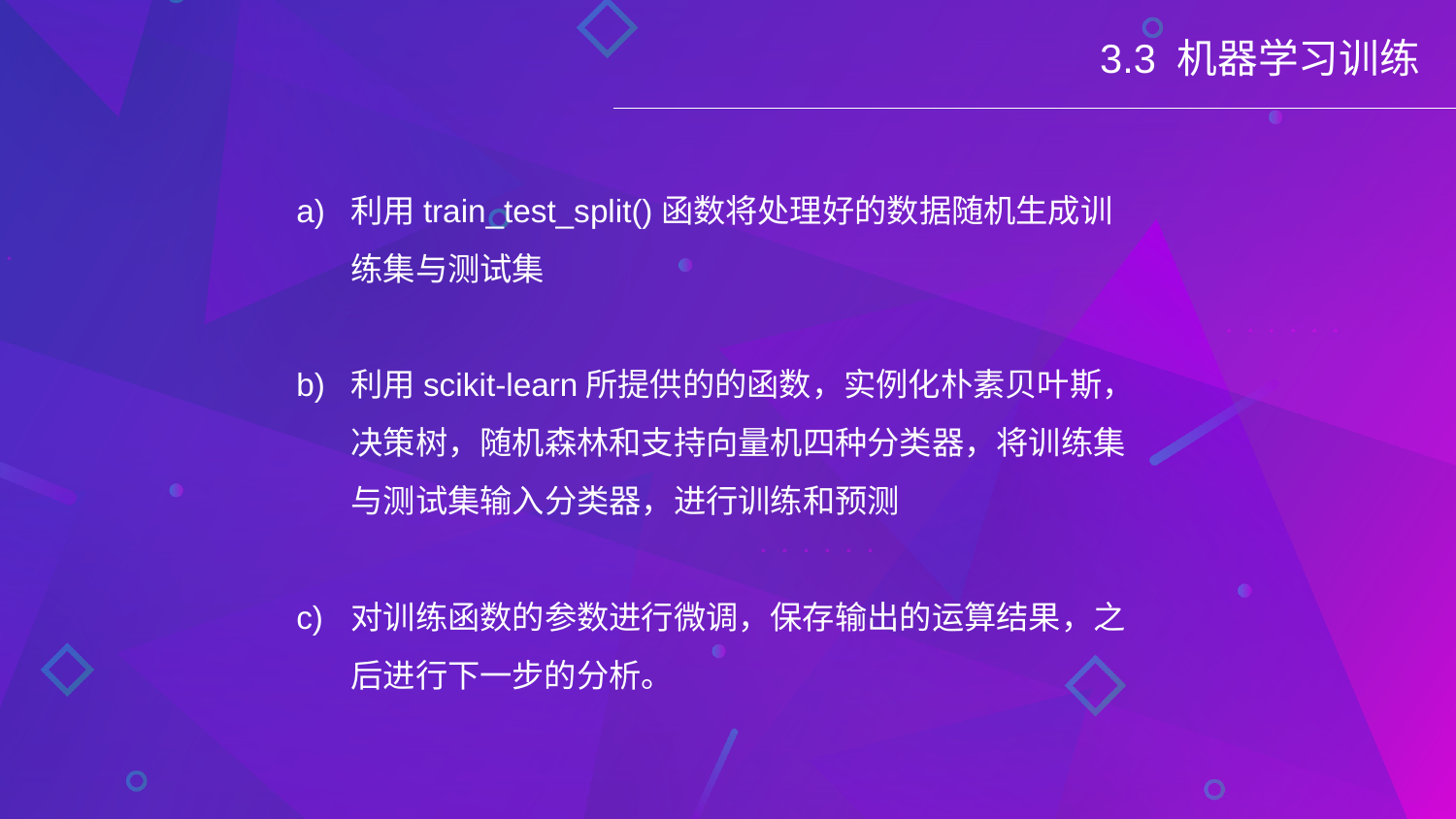

3.3 机器学习训练
利用train_test_split()函数将处理好的数据随机生成训练集与测试集

利用scikit-learn所提供的的函数，实例化朴素贝叶斯，决策树，随机森林和支持向量机四种分类器，将训练集与测试集输入分类器，进行训练和预测

对训练函数的参数进行微调，保存输出的运算结果，之后进行下一步的分析。